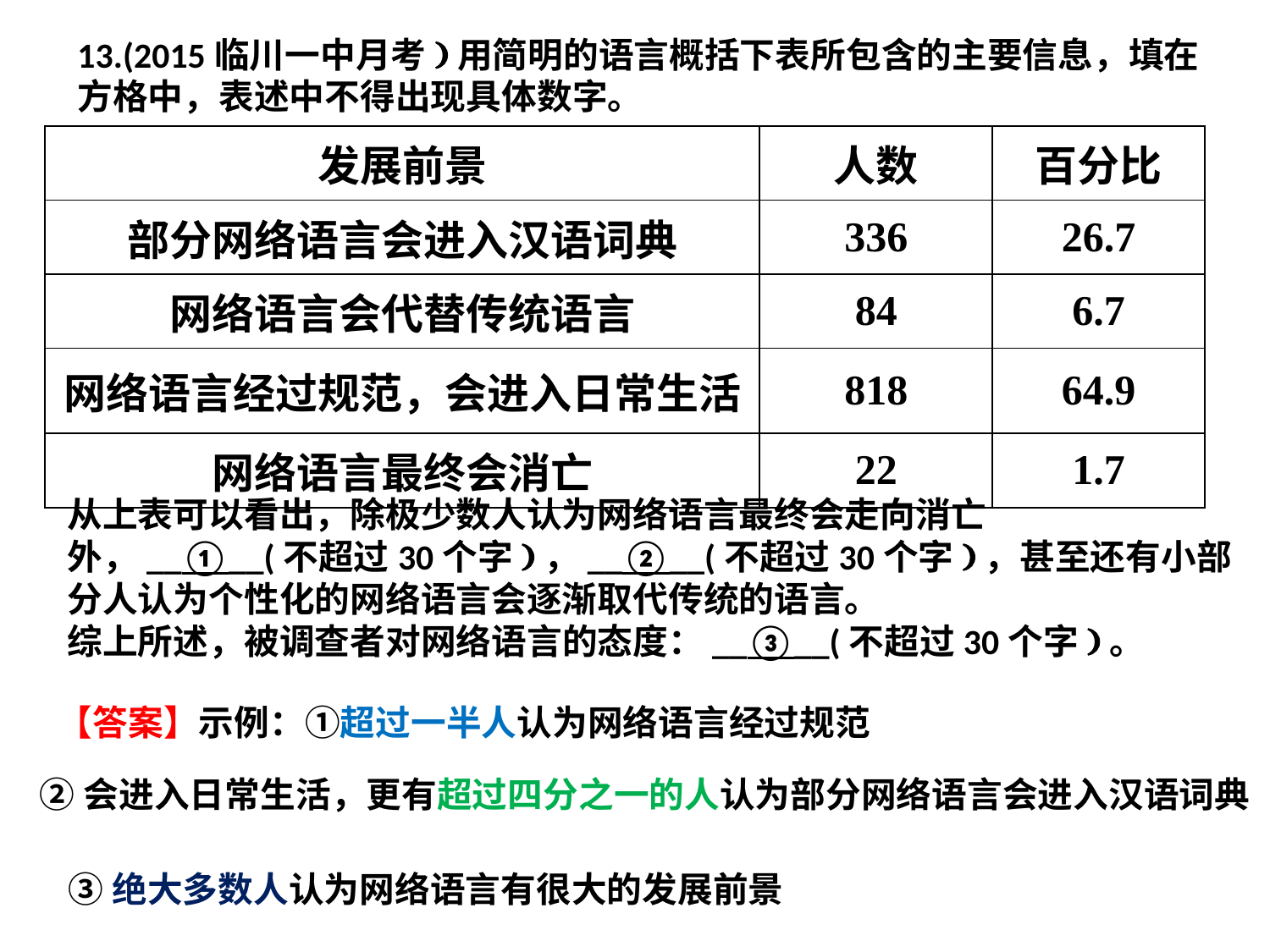

13.(2015临川一中月考)用简明的语言概括下表所包含的主要信息，填在方格中，表述中不得出现具体数字。
| 发展前景 | 人数 | 百分比 |
| --- | --- | --- |
| 部分网络语言会进入汉语词典 | 336 | 26.7 |
| 网络语言会代替传统语言 | 84 | 6.7 |
| 网络语言经过规范，会进入日常生活 | 818 | 64.9 |
| 网络语言最终会消亡 | 22 | 1.7 |
从上表可以看出，除极少数人认为网络语言最终会走向消亡外，__①__(不超过30个字)，__②__(不超过30个字)，甚至还有小部分人认为个性化的网络语言会逐渐取代传统的语言。
综上所述，被调查者对网络语言的态度：__③__(不超过30个字)。
【答案】示例：①超过一半人认为网络语言经过规范
②会进入日常生活，更有超过四分之一的人认为部分网络语言会进入汉语词典
③绝大多数人认为网络语言有很大的发展前景